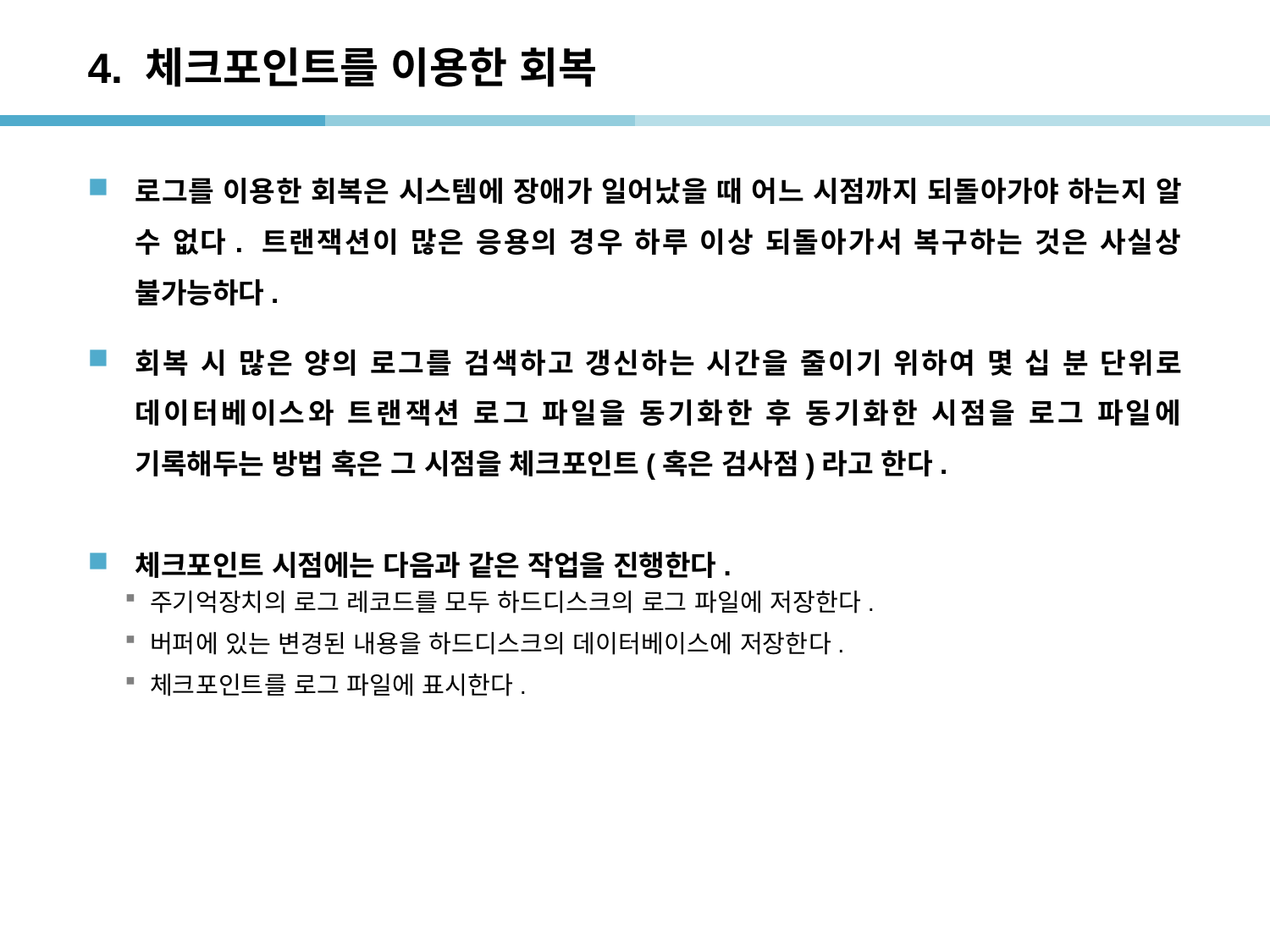

# 4. 체크포인트를 이용한 회복
로그를 이용한 회복은 시스템에 장애가 일어났을 때 어느 시점까지 되돌아가야 하는지 알 수 없다. 트랜잭션이 많은 응용의 경우 하루 이상 되돌아가서 복구하는 것은 사실상 불가능하다.

회복 시 많은 양의 로그를 검색하고 갱신하는 시간을 줄이기 위하여 몇 십 분 단위로 데이터베이스와 트랜잭션 로그 파일을 동기화한 후 동기화한 시점을 로그 파일에 기록해두는 방법 혹은 그 시점을 체크포인트(혹은 검사점)라고 한다.

체크포인트 시점에는 다음과 같은 작업을 진행한다.
주기억장치의 로그 레코드를 모두 하드디스크의 로그 파일에 저장한다.
버퍼에 있는 변경된 내용을 하드디스크의 데이터베이스에 저장한다.
체크포인트를 로그 파일에 표시한다.